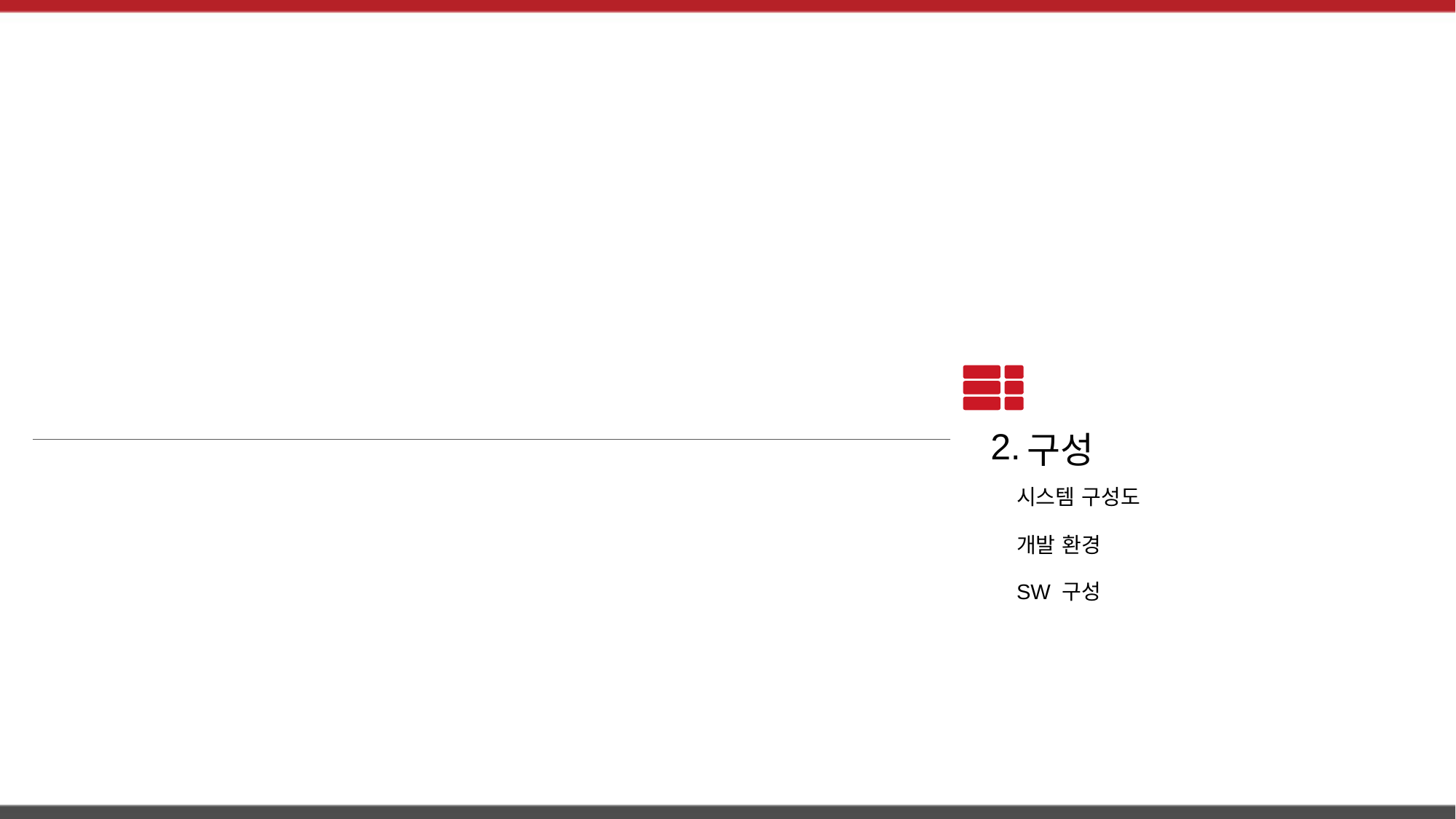

2.
구성
시스템 구성도
개발 환경
SW 구성